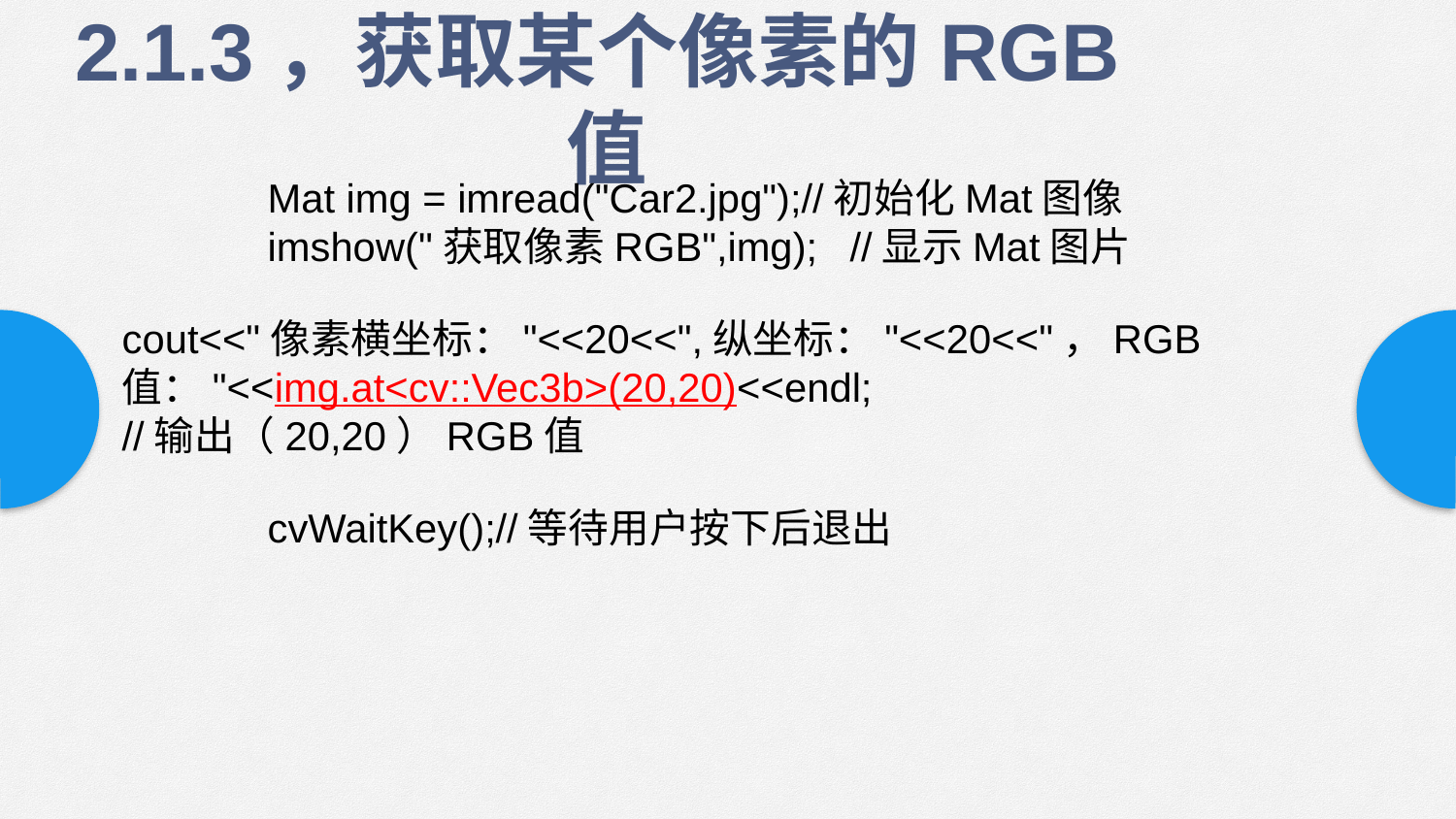

2.1.3，获取某个像素的RGB值
	Mat img = imread("Car2.jpg");//初始化Mat图像
	imshow("获取像素RGB",img);	//显示Mat图片

cout<<"像素横坐标："<<20<<",纵坐标："<<20<<"，RGB
值："<<img.at<cv::Vec3b>(20,20)<<endl;
//输出（20,20）RGB值

	cvWaitKey();//等待用户按下后退出